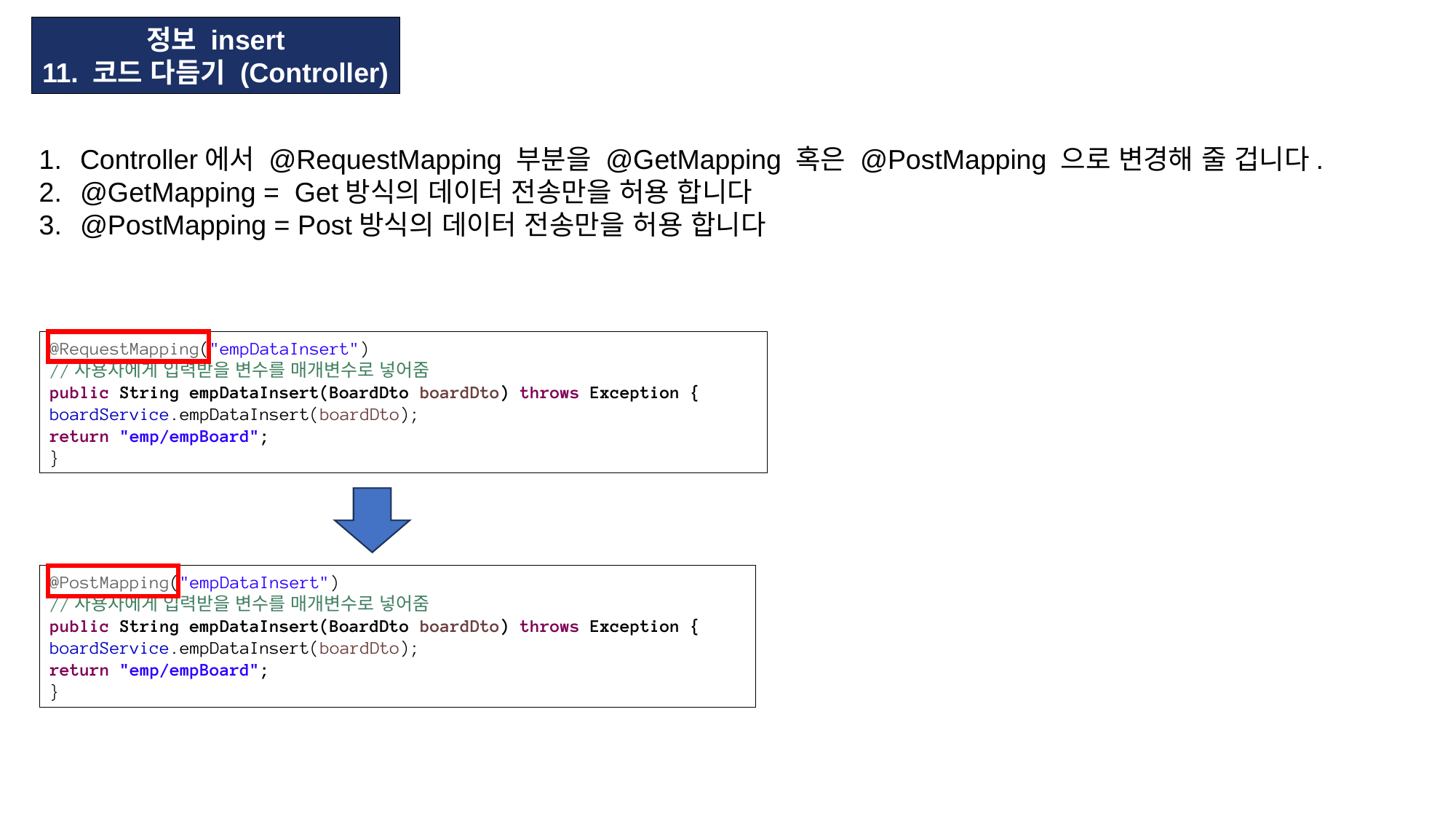

정보 insert
11. 코드 다듬기 (Controller)
Controller에서 @RequestMapping 부분을 @GetMapping 혹은 @PostMapping 으로 변경해 줄 겁니다.
@GetMapping =  Get방식의 데이터 전송만을 허용 합니다
@PostMapping = Post방식의 데이터 전송만을 허용 합니다
@RequestMapping("empDataInsert")
//사용자에게 입력받을 변수를 매개변수로 넣어줌
public String empDataInsert(BoardDto boardDto) throws Exception {
boardService.empDataInsert(boardDto);
return "emp/empBoard";
}

@PostMapping("empDataInsert")
//사용자에게 입력받을 변수를 매개변수로 넣어줌
public String empDataInsert(BoardDto boardDto) throws Exception {
boardService.empDataInsert(boardDto);
return "emp/empBoard";
}